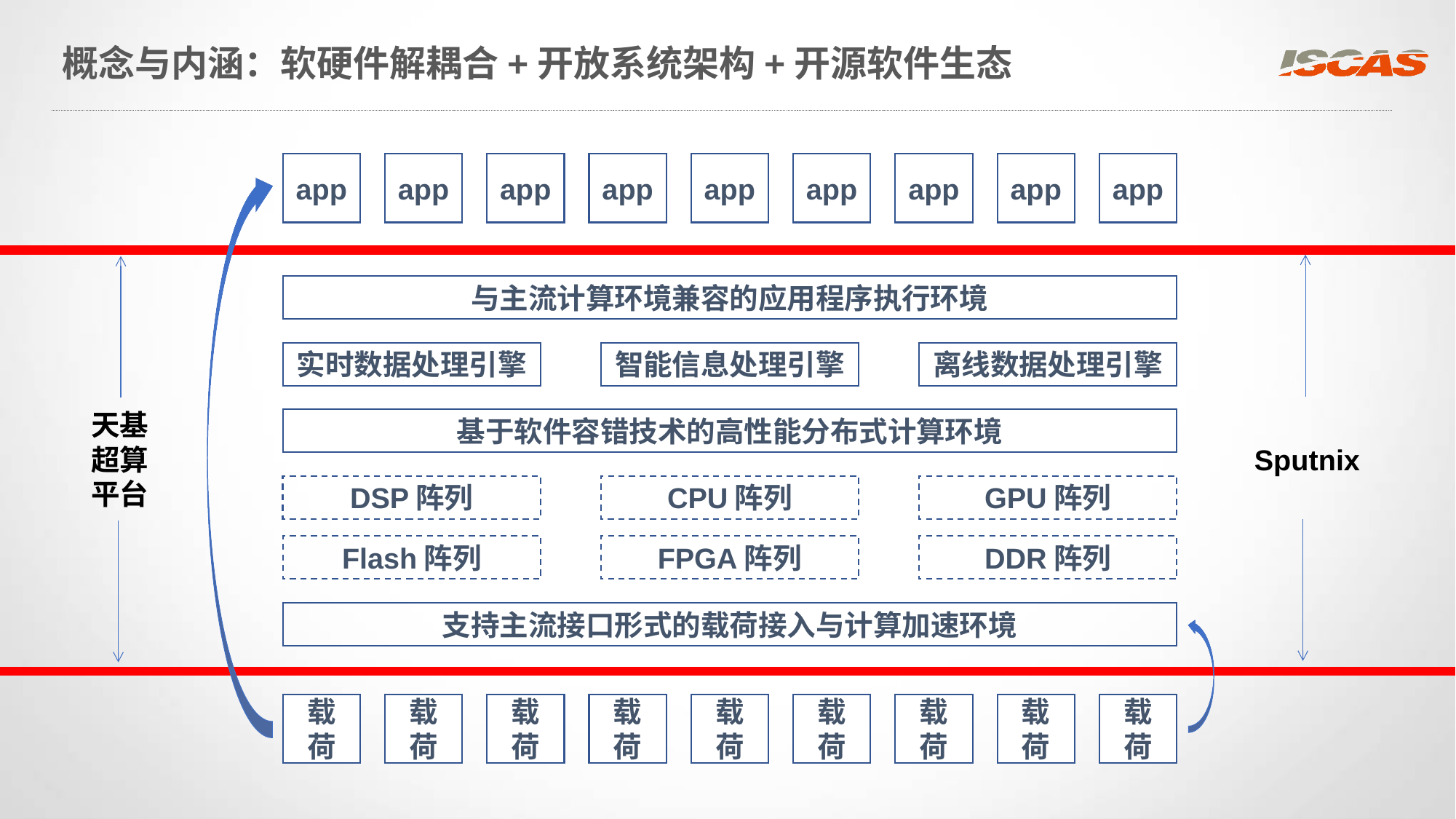

# 概念与内涵：软硬件解耦合+开放系统架构+开源软件生态
app
app
app
app
app
app
app
app
app

Sputnix
天基超算平台
与主流计算环境兼容的应用程序执行环境
实时数据处理引擎
智能信息处理引擎
离线数据处理引擎
基于软件容错技术的高性能分布式计算环境
DSP阵列
CPU阵列
GPU阵列
Flash阵列
FPGA阵列
DDR阵列
支持主流接口形式的载荷接入与计算加速环境

载荷
载荷
载荷
载荷
载荷
载荷
载荷
载荷
载荷